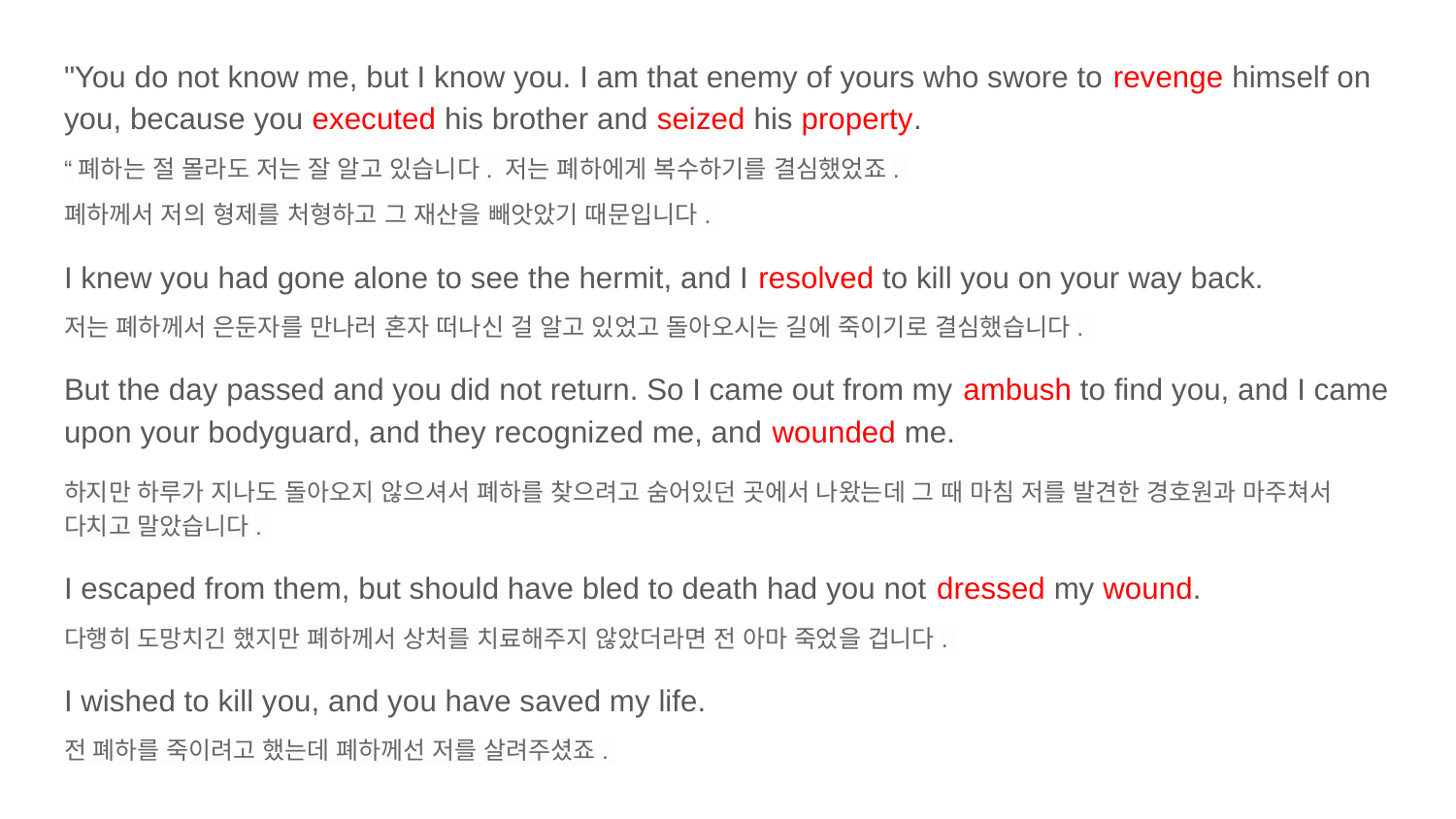

"You do not know me, but I know you. I am that enemy of yours who swore to revenge himself on you, because you executed his brother and seized his property.
“폐하는 절 몰라도 저는 잘 알고 있습니다. 저는 폐하에게 복수하기를 결심했었죠.
폐하께서 저의 형제를 처형하고 그 재산을 빼앗았기 때문입니다.
I knew you had gone alone to see the hermit, and I resolved to kill you on your way back.
저는 폐하께서 은둔자를 만나러 혼자 떠나신 걸 알고 있었고 돌아오시는 길에 죽이기로 결심했습니다.
But the day passed and you did not return. So I came out from my ambush to find you, and I came upon your bodyguard, and they recognized me, and wounded me.
하지만 하루가 지나도 돌아오지 않으셔서 폐하를 찾으려고 숨어있던 곳에서 나왔는데 그 때 마침 저를 발견한 경호원과 마주쳐서 다치고 말았습니다.
I escaped from them, but should have bled to death had you not dressed my wound.
다행히 도망치긴 했지만 폐하께서 상처를 치료해주지 않았더라면 전 아마 죽었을 겁니다.
I wished to kill you, and you have saved my life.
전 폐하를 죽이려고 했는데 폐하께선 저를 살려주셨죠.